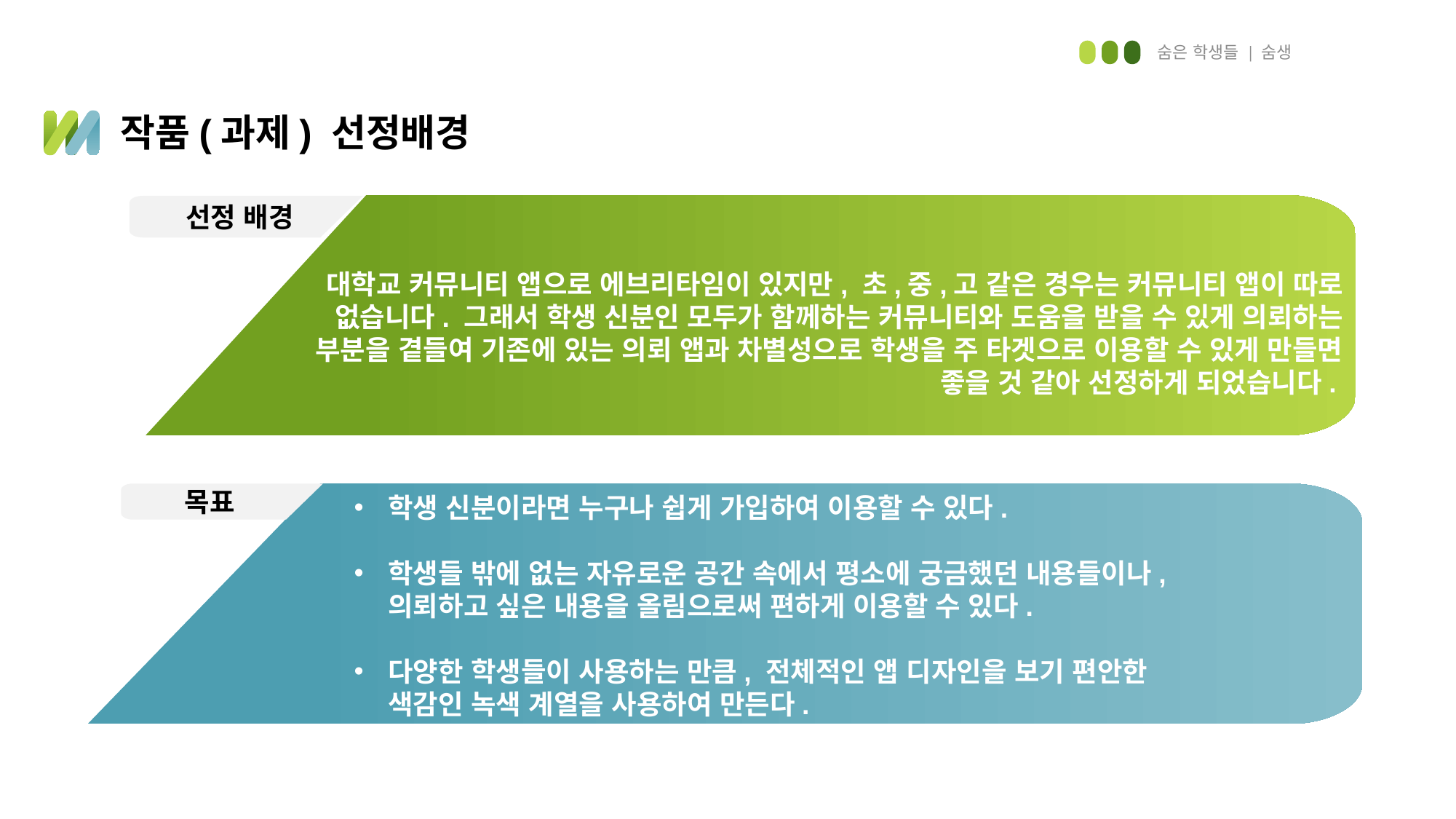

숨은 학생들 | 숨생

작품(과제) 선정배경

선정 배경

대학교 커뮤니티 앱으로 에브리타임이 있지만, 초,중,고 같은 경우는 커뮤니티 앱이 따로 없습니다. 그래서 학생 신분인 모두가 함께하는 커뮤니티와 도움을 받을 수 있게 의뢰하는 부분을 곁들여 기존에 있는 의뢰 앱과 차별성으로 학생을 주 타겟으로 이용할 수 있게 만들면 좋을 것 같아 선정하게 되었습니다.
목표

학생 신분이라면 누구나 쉽게 가입하여 이용할 수 있다.

학생들 밖에 없는 자유로운 공간 속에서 평소에 궁금했던 내용들이나, 의뢰하고 싶은 내용을 올림으로써 편하게 이용할 수 있다.

다양한 학생들이 사용하는 만큼, 전체적인 앱 디자인을 보기 편안한 색감인 녹색 계열을 사용하여 만든다.